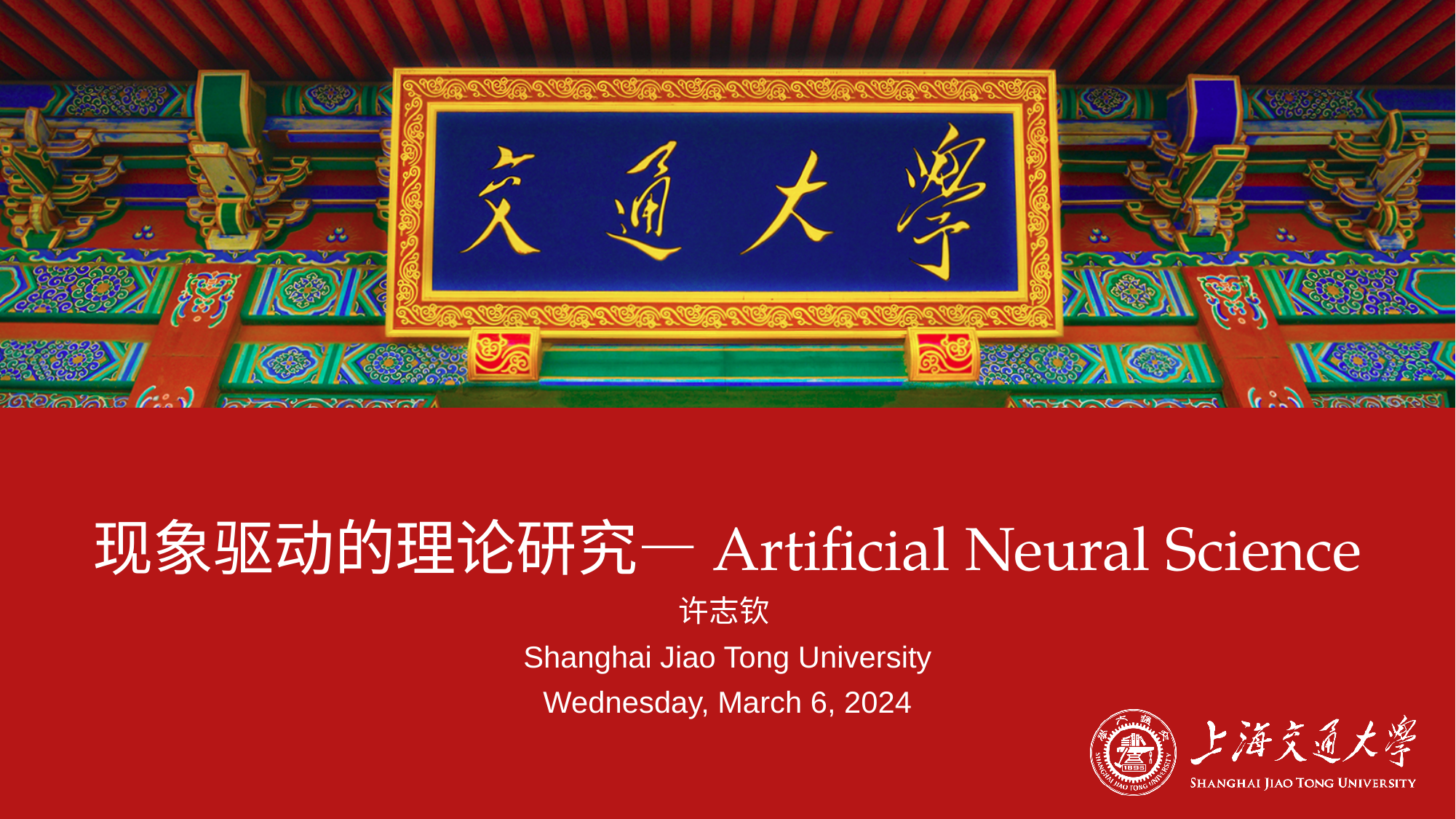

现象驱动的理论研究—Artificial Neural Science
许志钦
Shanghai Jiao Tong University
Wednesday, March 6, 2024